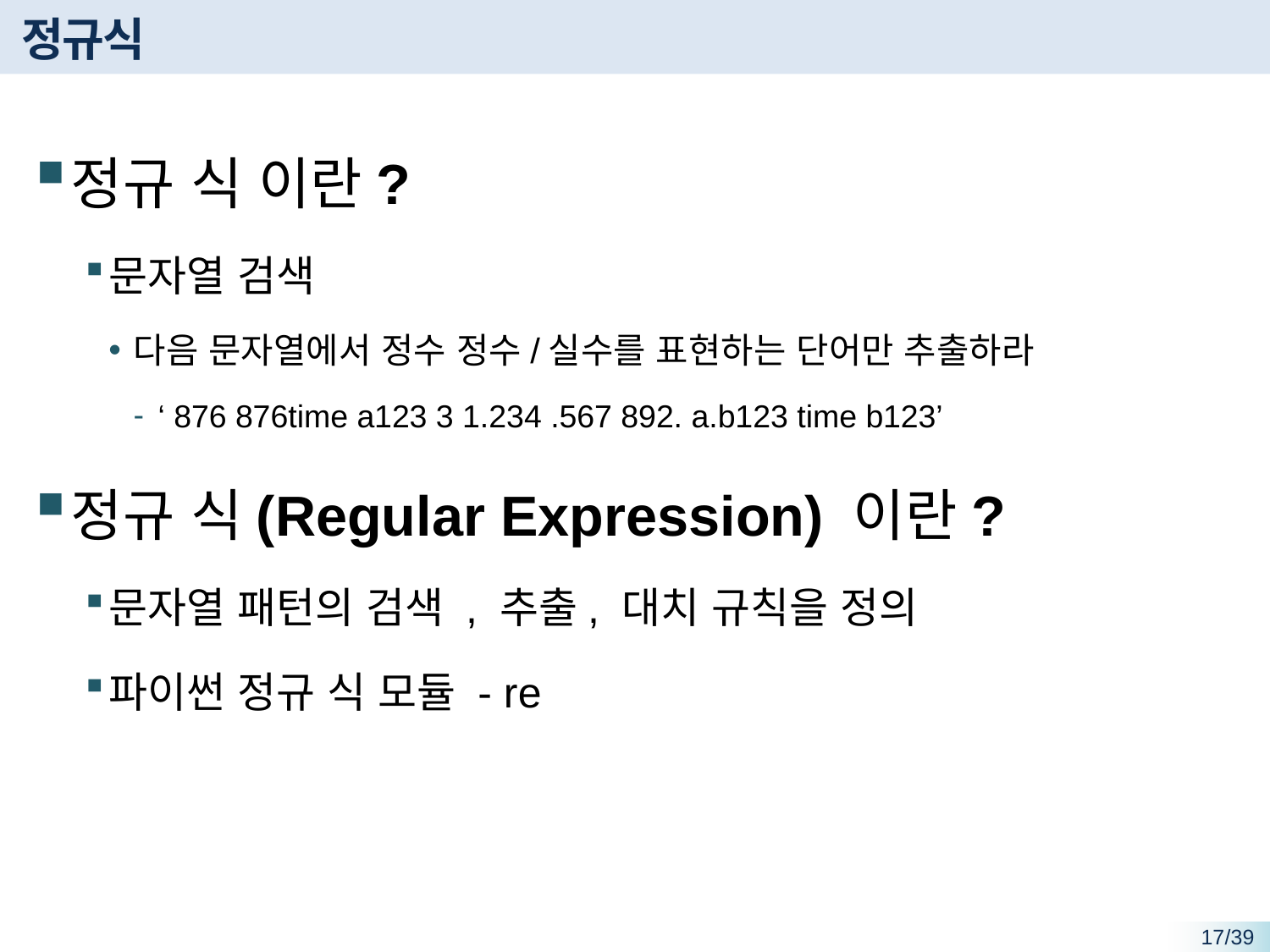

# 정규식
정규 식 이란?
문자열 검색
다음 문자열에서 정수 정수/실수를 표현하는 단어만 추출하라
‘ 876 876time a123 3 1.234 .567 892. a.b123 time b123’
정규 식(Regular Expression) 이란?
문자열 패턴의 검색 , 추출, 대치 규칙을 정의
파이썬 정규 식 모듈 - re